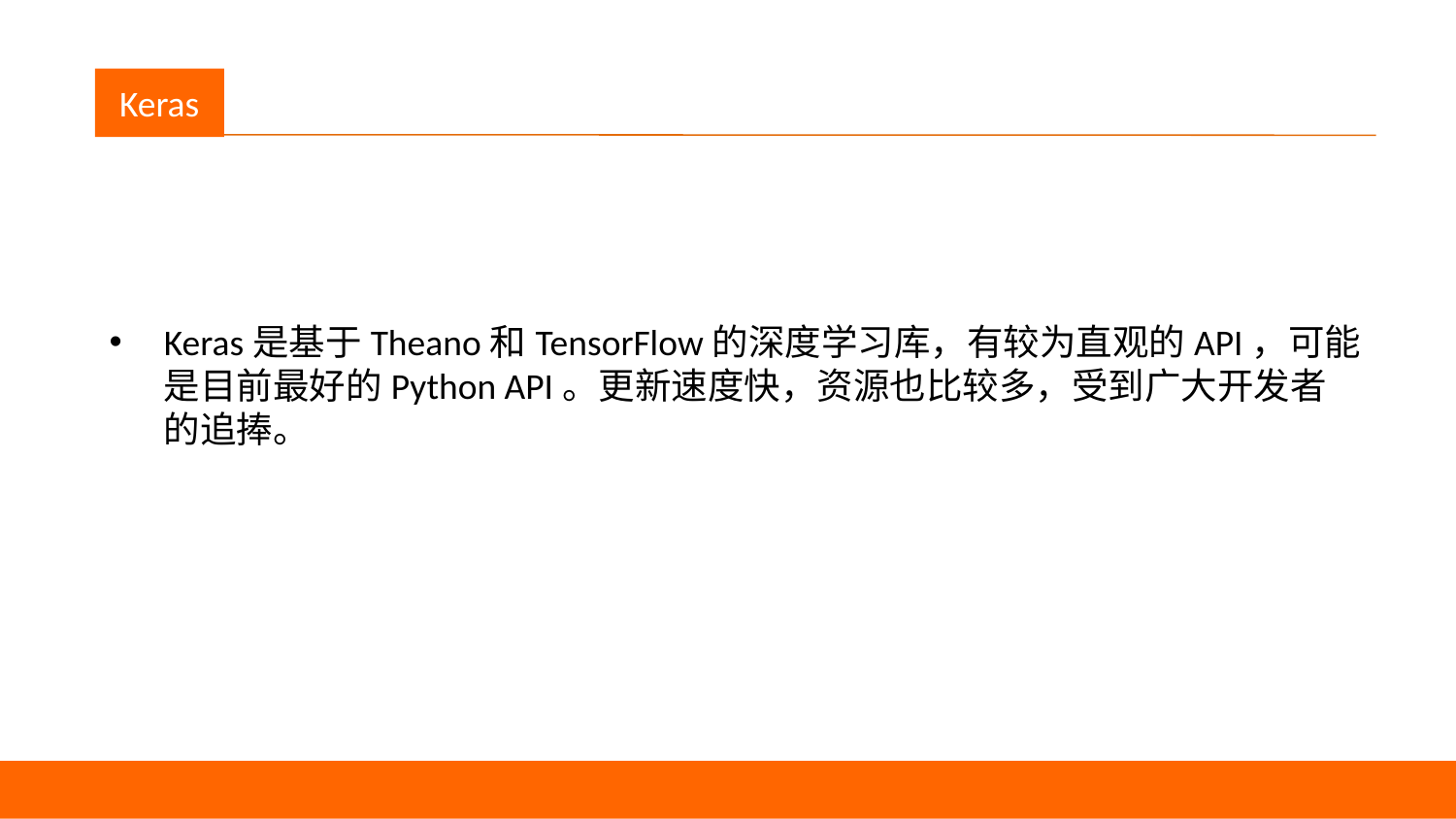

议程
Keras

Keras是基于Theano和TensorFlow的深度学习库，有较为直观的API，可能是目前最好的Python API。更新速度快，资源也比较多，受到广大开发者的追捧。